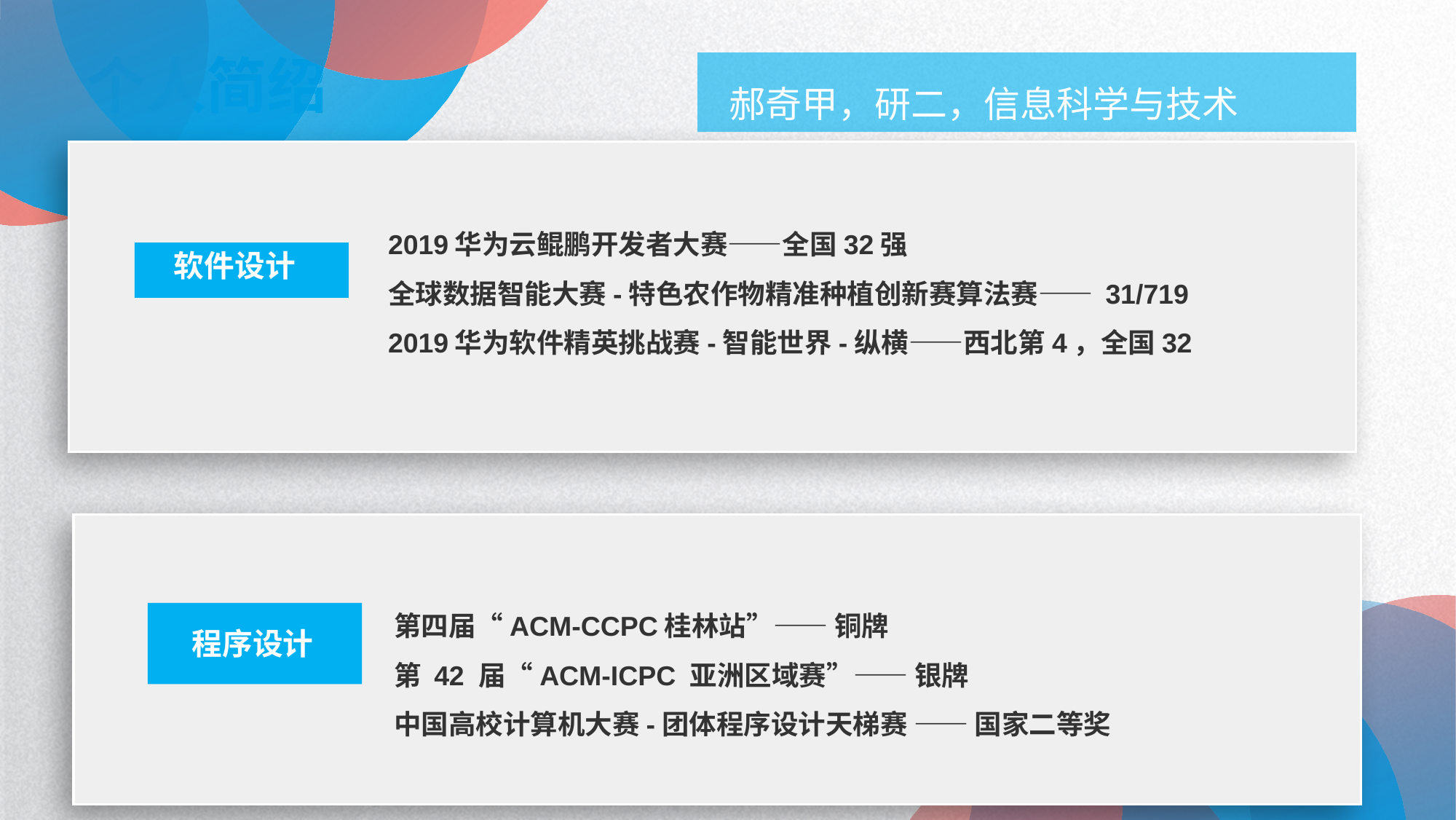

个人简绍

郝奇甲，研二，信息科学与技术

2019华为云鲲鹏开发者大赛——全国32强
全球数据智能大赛-特色农作物精准种植创新赛算法赛—— 31/719
2019华为软件精英挑战赛-智能世界-纵横——西北第4，全国32

软件设计

第四届“ACM-CCPC桂林站”—— 铜牌
第 42 届“ACM-ICPC 亚洲区域赛”—— 银牌
中国高校计算机大赛-团体程序设计天梯赛 —— 国家二等奖

程序设计